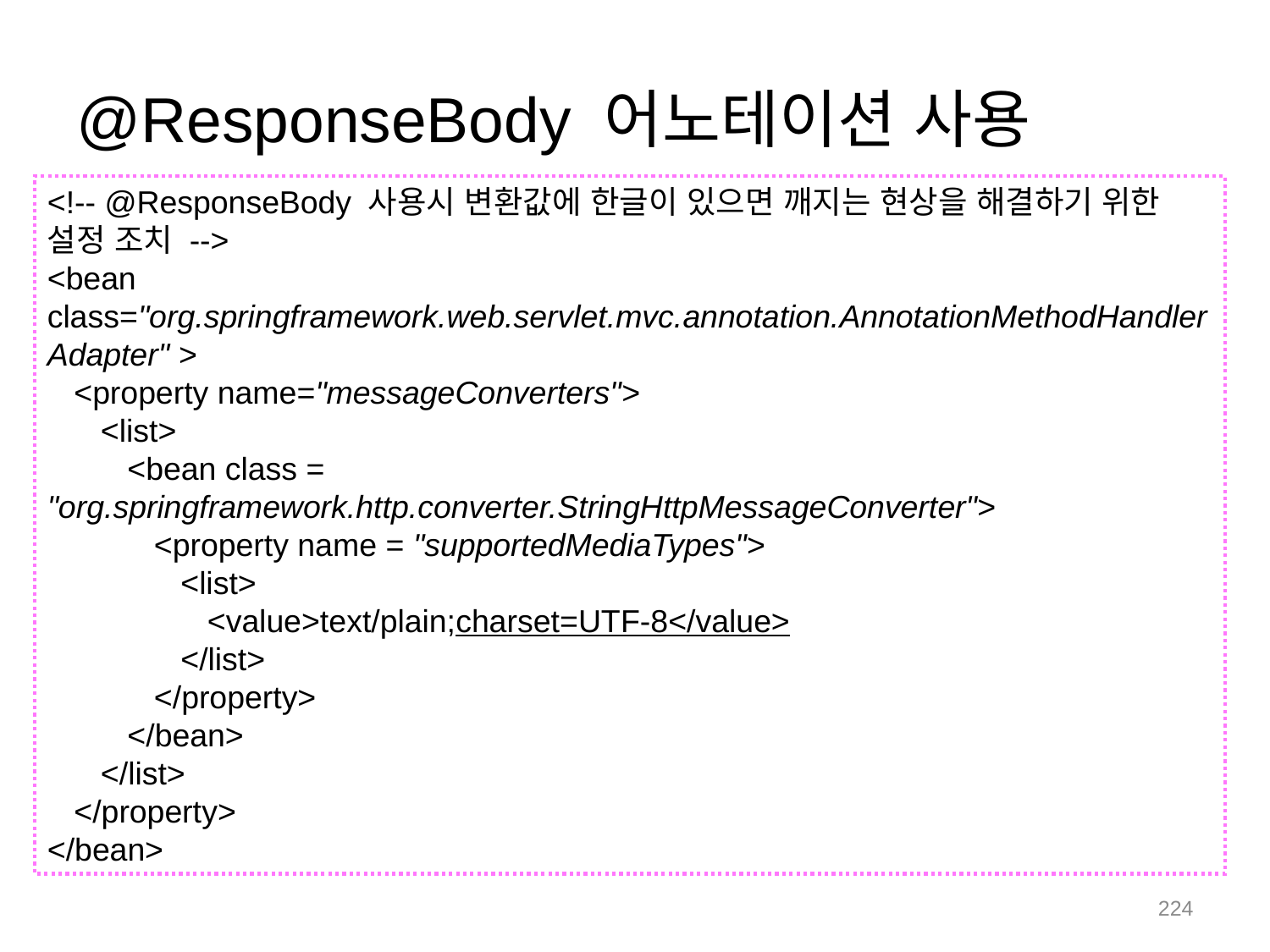

# @ResponseBody 어노테이션 사용
<!-- @ResponseBody 사용시 변환값에 한글이 있으면 깨지는 현상을 해결하기 위한 설정 조치 -->
<bean  class="org.springframework.web.servlet.mvc.annotation.AnnotationMethodHandlerAdapter" >
   <property name="messageConverters">
      <list>
         <bean class =
"org.springframework.http.converter.StringHttpMessageConverter">
            <property name = "supportedMediaTypes">
               <list>
                  <value>text/plain;charset=UTF-8</value>
               </list>
            </property>
         </bean>
      </list>
   </property>
</bean>
224